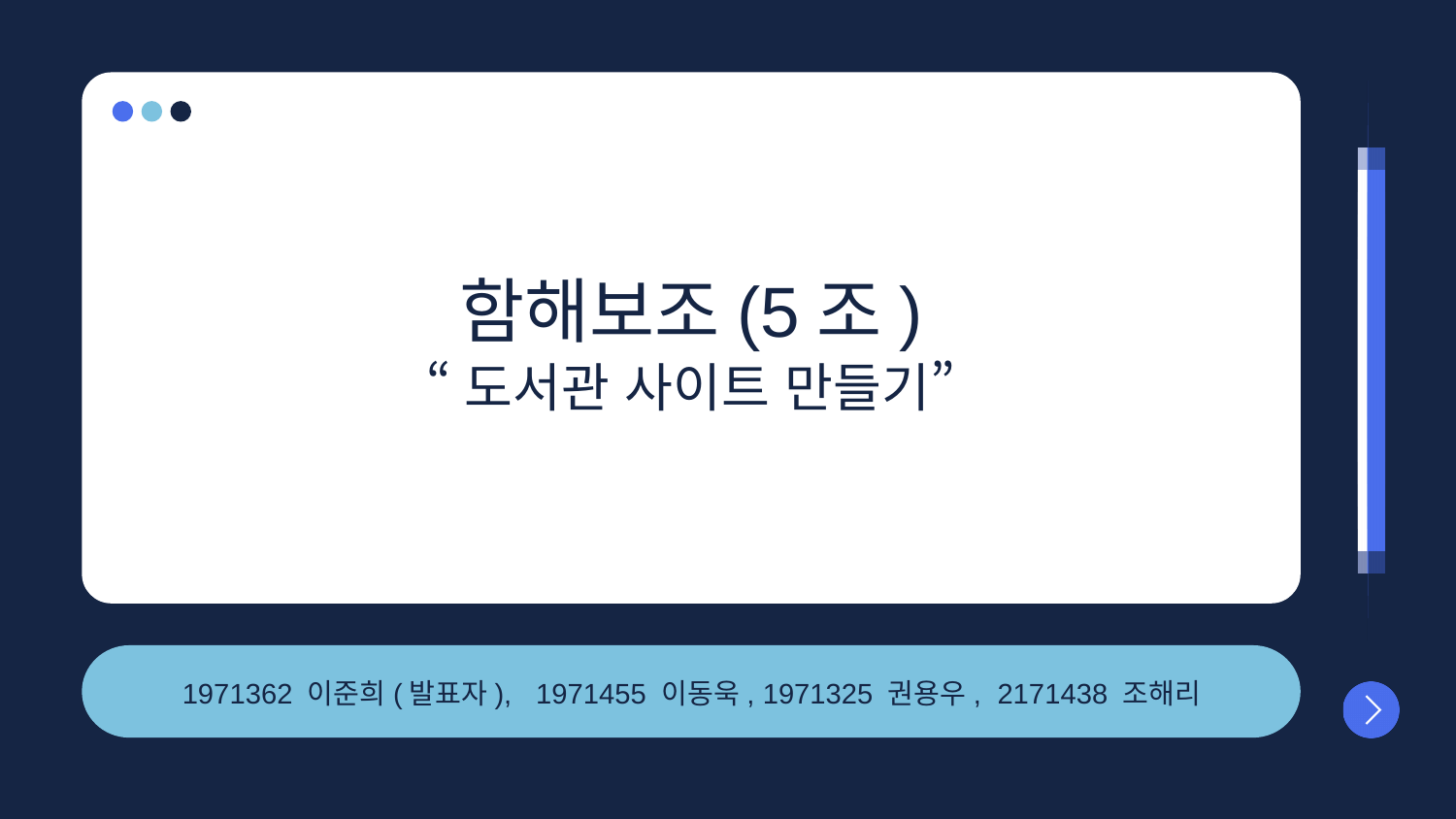

함해보조(5조)
“도서관 사이트 만들기”

 1971362 이준희(발표자),   1971455 이동욱, 1971325 권용우,  2171438 조해리